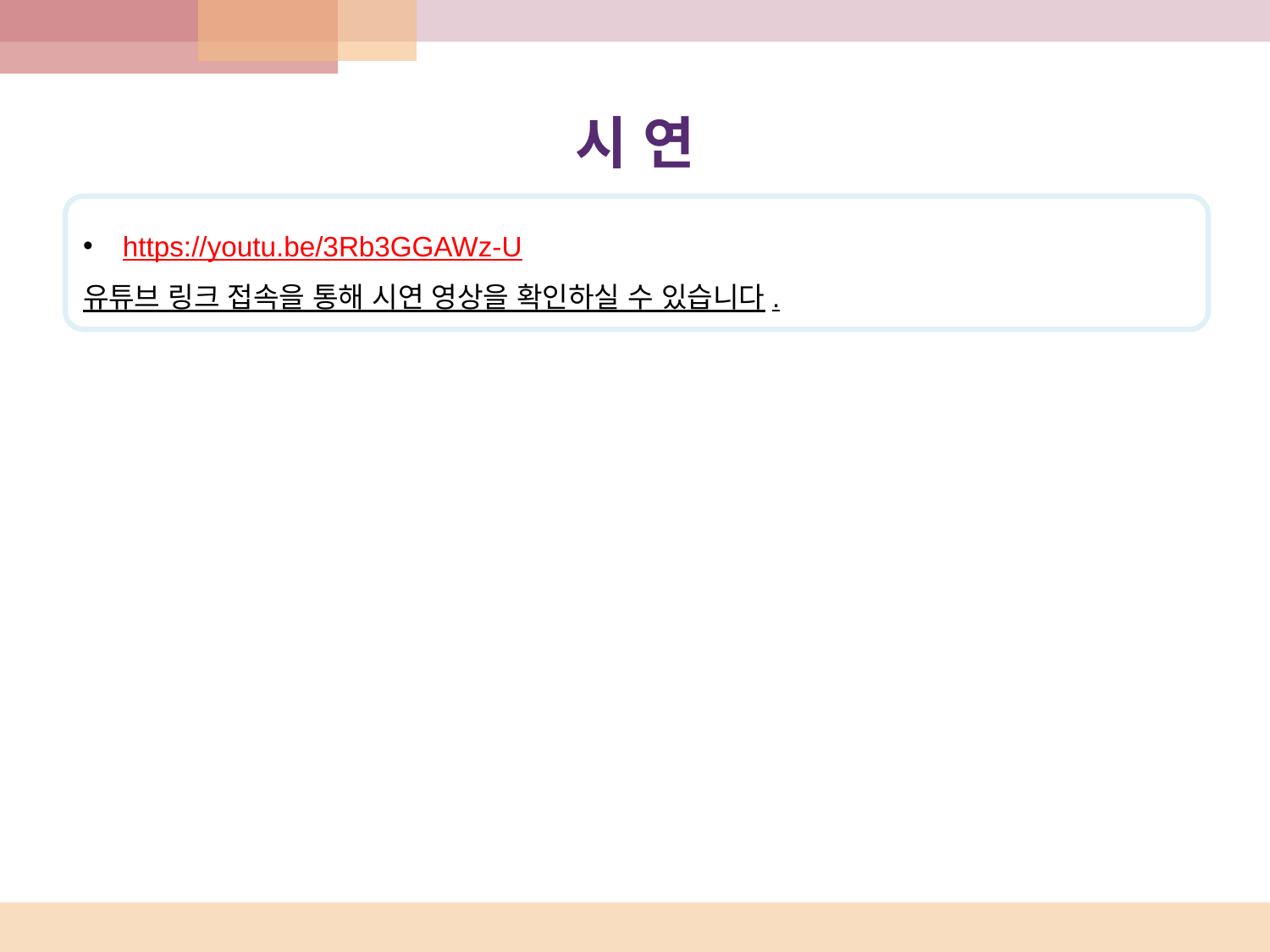

# 시 연
https://youtu.be/3Rb3GGAWz-U
유튜브 링크 접속을 통해 시연 영상을 확인하실 수 있습니다.